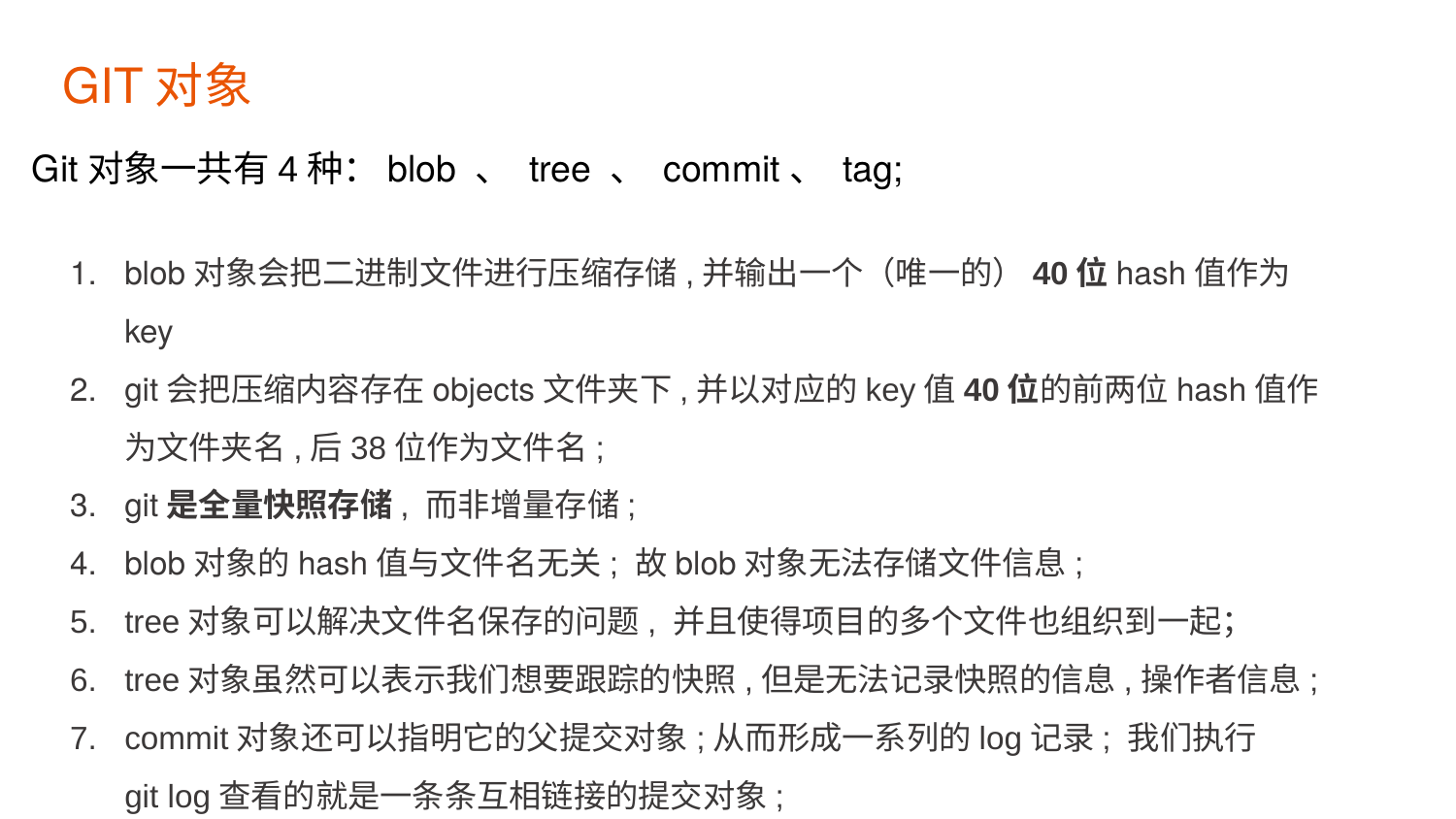

GIT对象
Git对象一共有4种：blob 、 tree 、 commit、 tag;
blob对象会把二进制文件进行压缩存储,并输出一个（唯一的）40位hash值作为key
git会把压缩内容存在objects文件夹下,并以对应的key值40位的前两位hash值作为文件夹名,后38位作为文件名;
git是全量快照存储, 而非增量存储;
blob对象的hash值与文件名无关; 故blob对象无法存储文件信息;
tree对象可以解决文件名保存的问题, 并且使得项目的多个文件也组织到一起；
tree对象虽然可以表示我们想要跟踪的快照,但是无法记录快照的信息,操作者信息;
commit对象还可以指明它的父提交对象;从而形成一系列的log记录; 我们执行git log查看的就是一条条互相链接的提交对象;